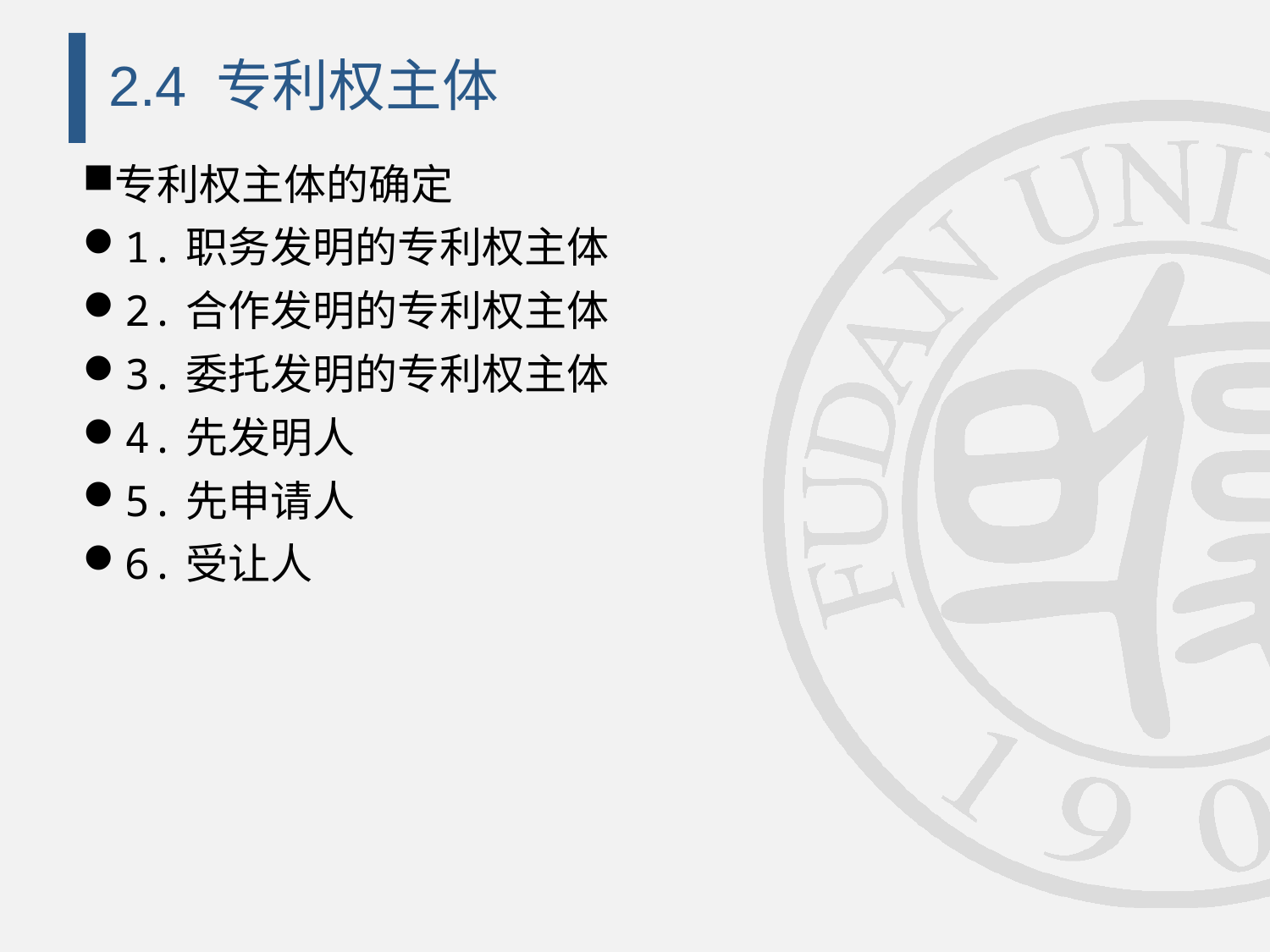

# 2.4 专利权主体
专利权主体的确定
1.职务发明的专利权主体
2.合作发明的专利权主体
3.委托发明的专利权主体
4.先发明人
5.先申请人
6.受让人